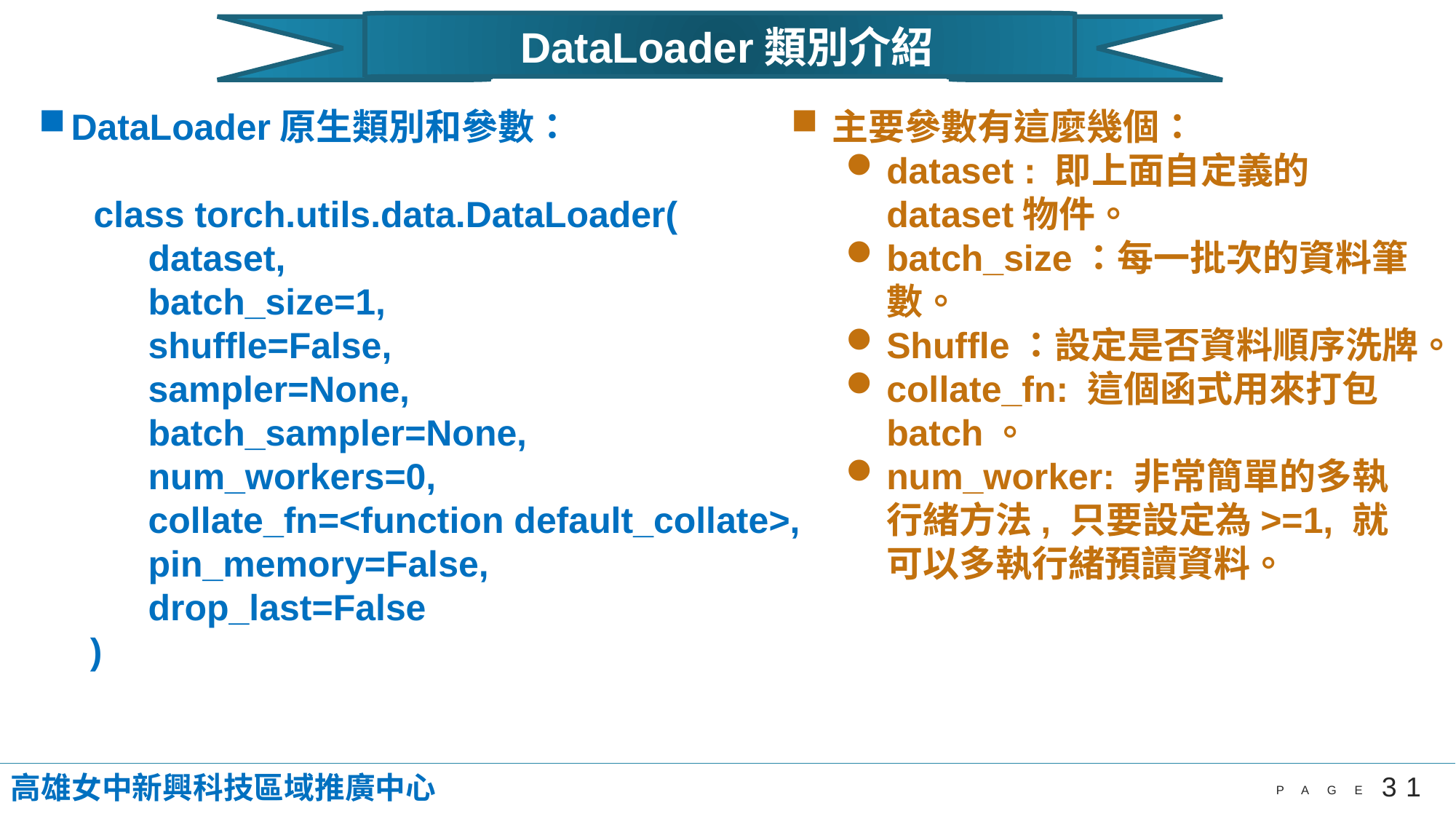

DataLoader類別介紹
DataLoader原生類別和參數：

class torch.utils.data.DataLoader(
    	dataset,
    	batch_size=1,
    	shuffle=False,
    	sampler=None,
    	batch_sampler=None,
    	num_workers=0,
    	collate_fn=<function default_collate>,
    	pin_memory=False,
    	drop_last=False
     )
主要參數有這麼幾個：
dataset : 即上面自定義的dataset物件。
batch_size：每一批次的資料筆數。
Shuffle：設定是否資料順序洗牌。
collate_fn: 這個函式用來打包batch。
num_worker: 非常簡單的多執行緒方法, 只要設定為>=1, 就可以多執行緒預讀資料。
高雄女中新興科技區域推廣中心